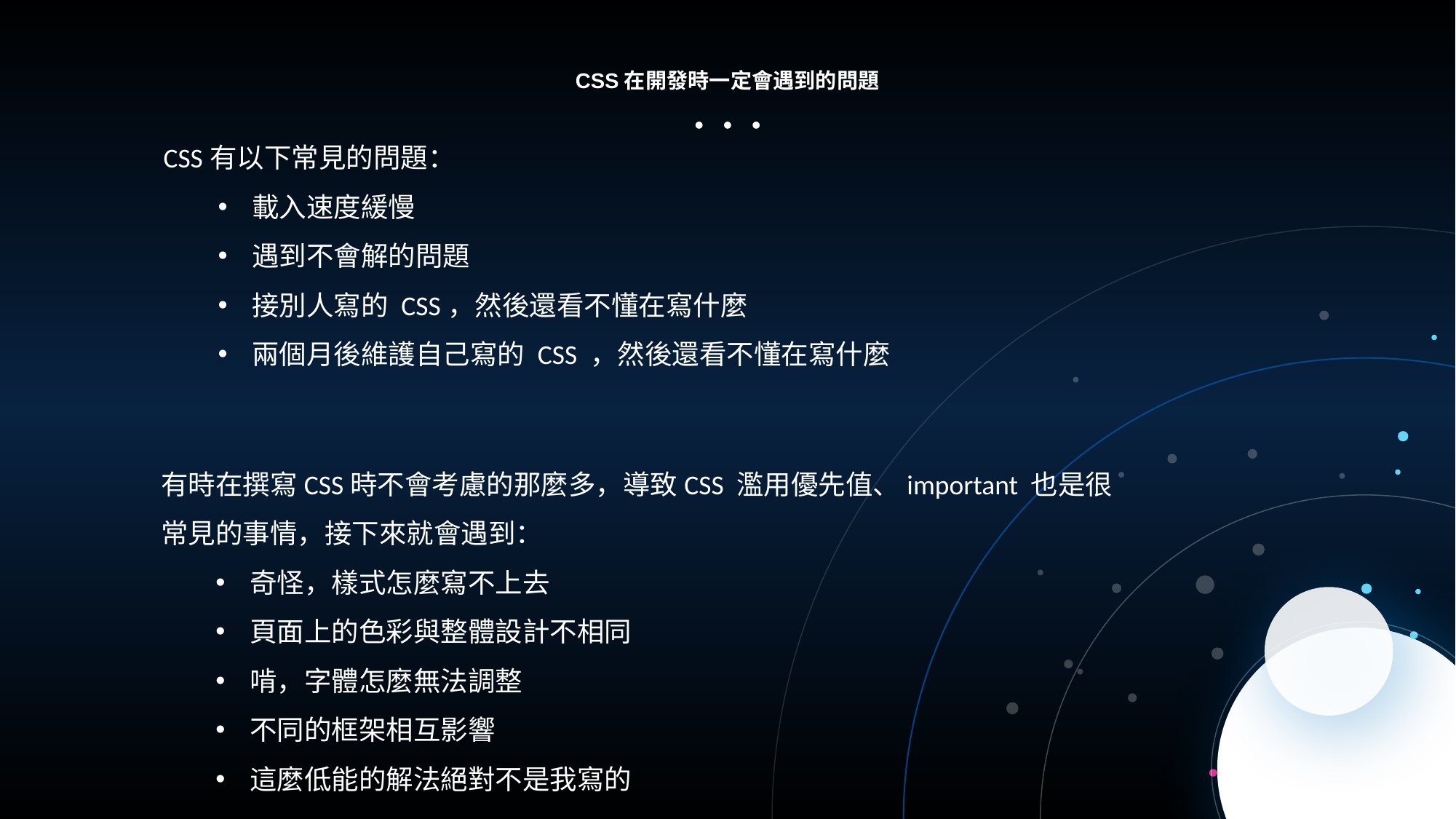

CSS在開發時一定會遇到的問題
CSS有以下常見的問題：
載入速度緩慢
遇到不會解的問題
接別人寫的 CSS，然後還看不懂在寫什麼
兩個月後維護自己寫的 CSS ，然後還看不懂在寫什麼

有時在撰寫CSS時不會考慮的那麼多，導致CSS 濫用優先值、important 也是很常見的事情，接下來就會遇到：
奇怪，樣式怎麼寫不上去
頁面上的色彩與整體設計不相同
啃，字體怎麼無法調整
不同的框架相互影響
這麼低能的解法絕對不是我寫的